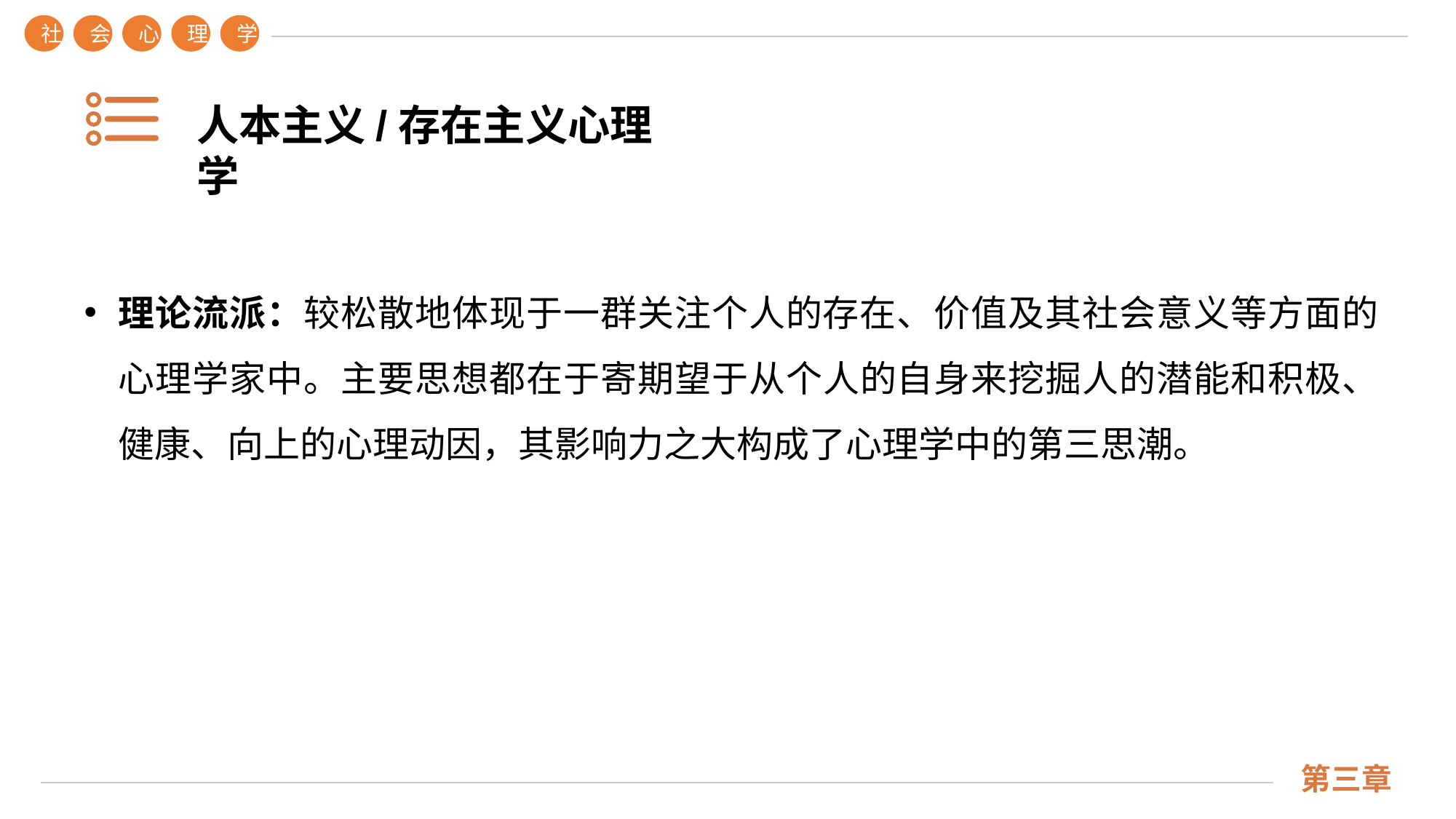

社
会
心
理
学

人本主义/存在主义心理学
理论流派：较松散地体现于一群关注个人的存在、价值及其社会意义等方面的心理学家中。主要思想都在于寄期望于从个人的自身来挖掘人的潜能和积极、健康、向上的心理动因，其影响力之大构成了心理学中的第三思潮。
第三章